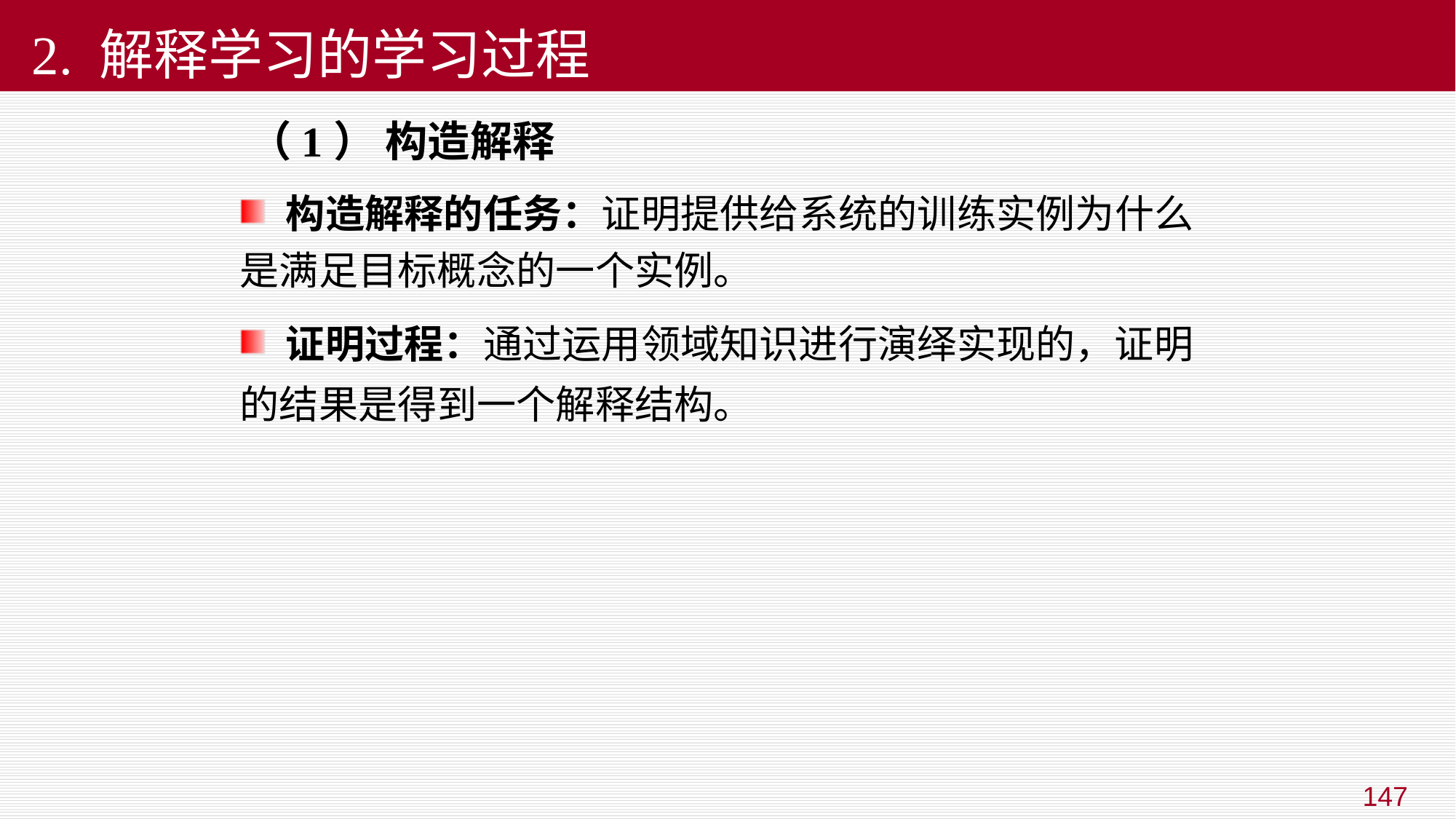

# 2. 解释学习的学习过程
 （1） 构造解释
 构造解释的任务：证明提供给系统的训练实例为什么是满足目标概念的一个实例。
 证明过程：通过运用领域知识进行演绎实现的，证明的结果是得到一个解释结构。
147